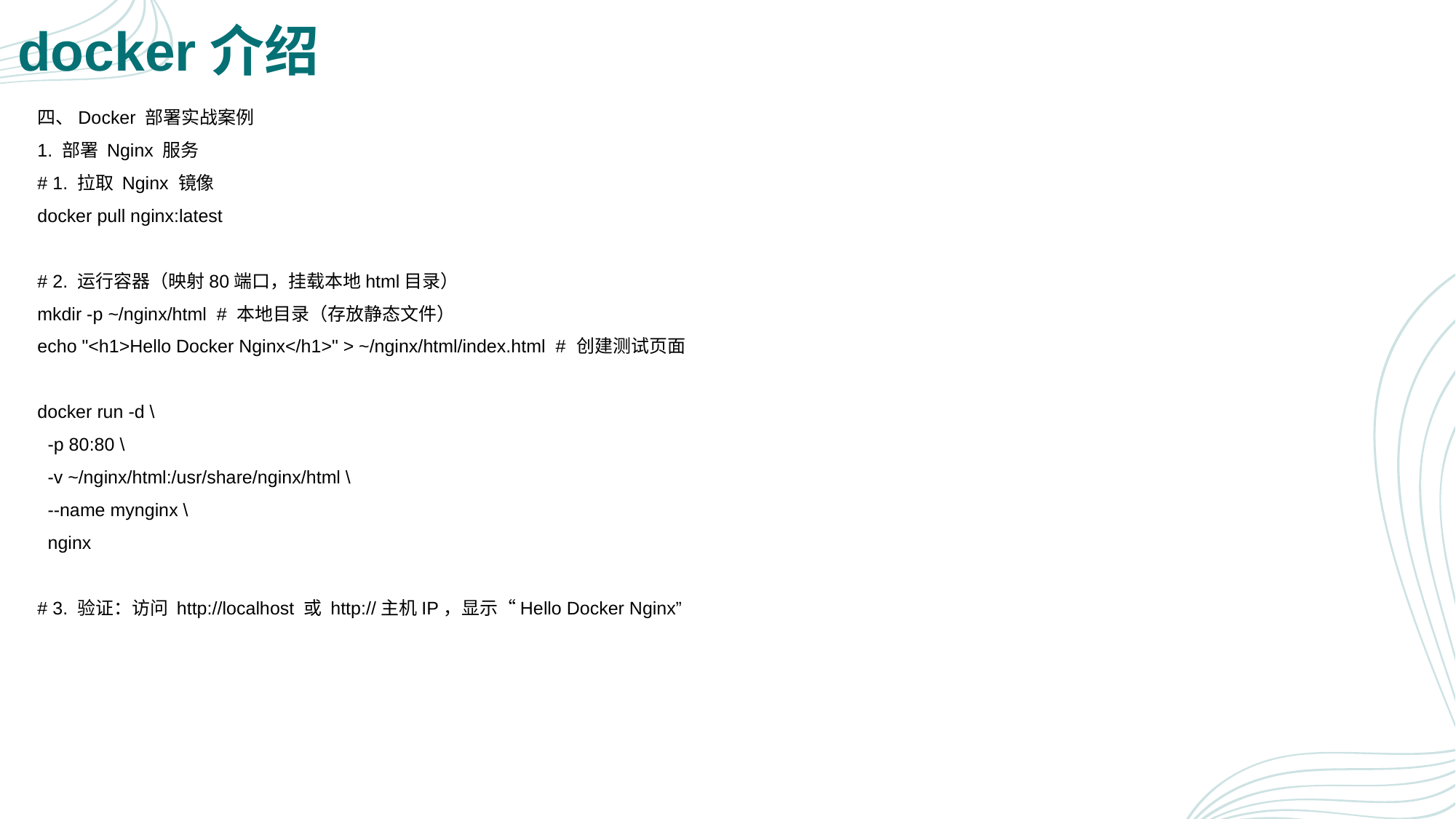

# docker介绍
四、Docker 部署实战案例
1. 部署 Nginx 服务
# 1. 拉取 Nginx 镜像
docker pull nginx:latest

# 2. 运行容器（映射80端口，挂载本地html目录）
mkdir -p ~/nginx/html  # 本地目录（存放静态文件）
echo "<h1>Hello Docker Nginx</h1>" > ~/nginx/html/index.html  # 创建测试页面

docker run -d \
  -p 80:80 \
  -v ~/nginx/html:/usr/share/nginx/html \
  --name mynginx \
  nginx

# 3. 验证：访问 http://localhost 或 http://主机IP，显示“Hello Docker Nginx”